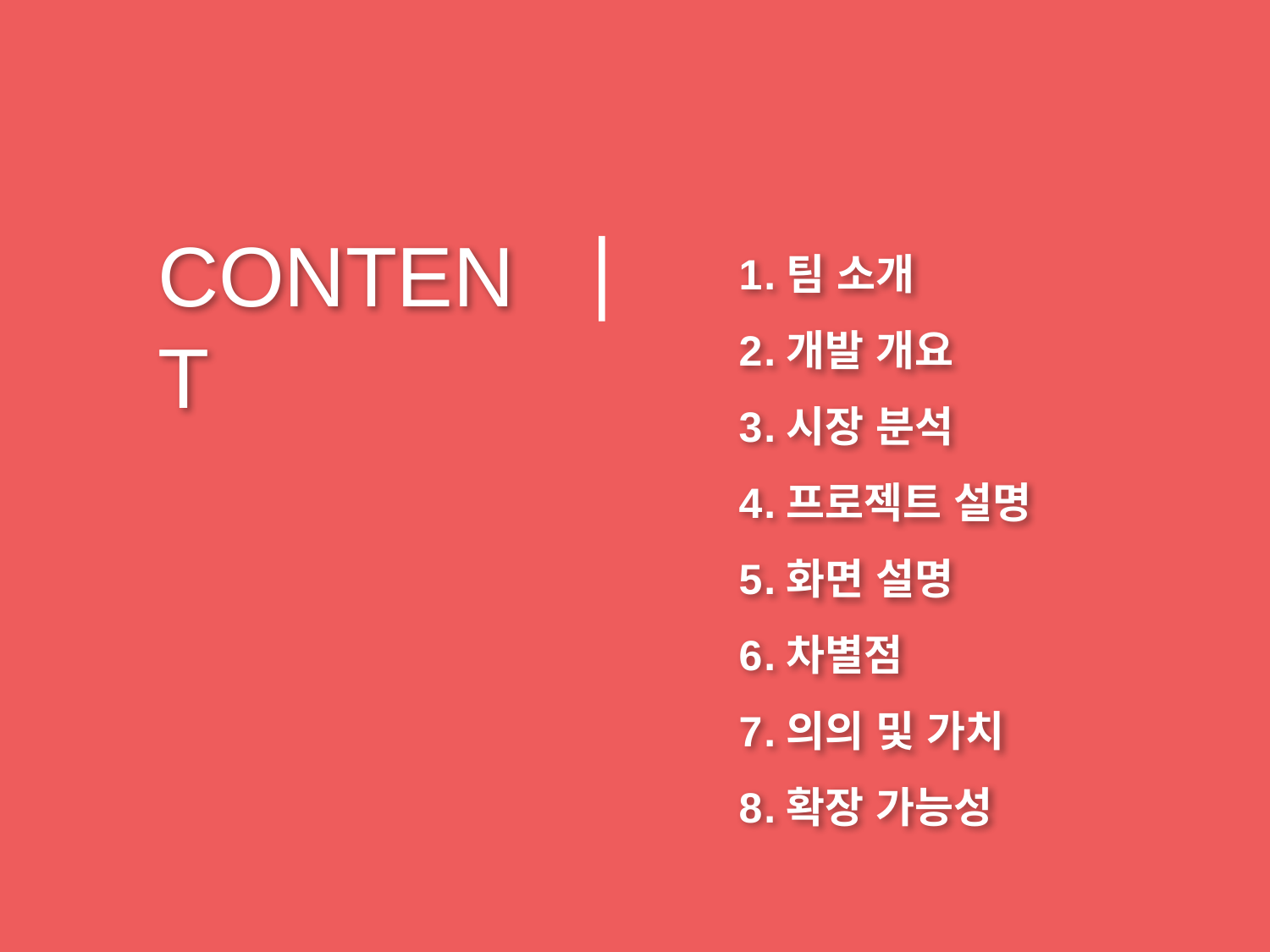

CONTENT
팀 소개
개발 개요
시장 분석
프로젝트 설명
화면 설명
차별점
의의 및 가치
확장 가능성